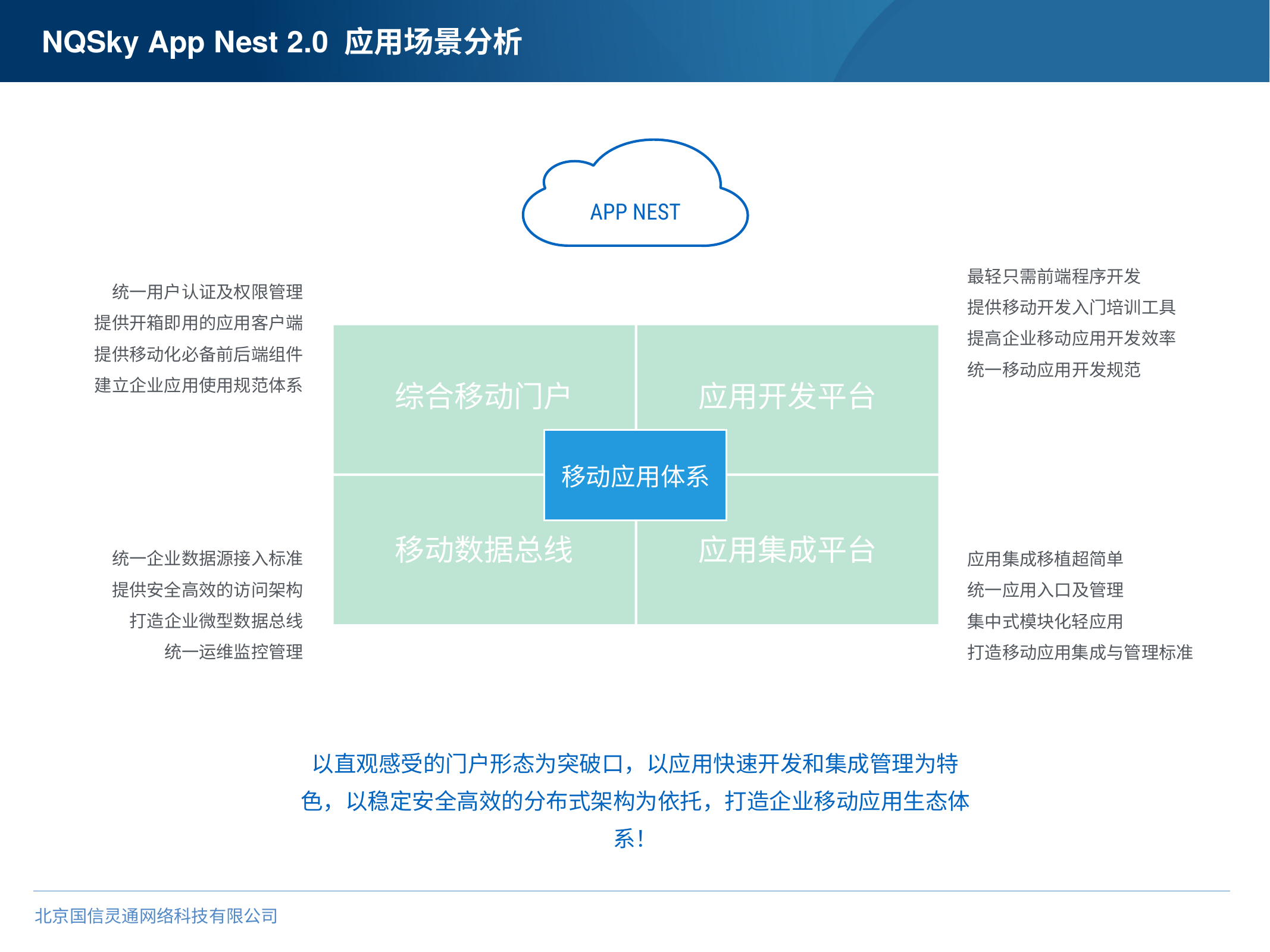

# NQSky App Nest 2.0 应用场景分析

APP NEST
最轻只需前端程序开发
提供移动开发入门培训工具
提高企业移动应用开发效率
统一移动应用开发规范
统一用户认证及权限管理
提供开箱即用的应用客户端
提供移动化必备前后端组件
建立企业应用使用规范体系

综合移动门户
应用开发平台

移动应用体系

移动数据总线
应用集成平台
统一企业数据源接入标准
提供安全高效的访问架构
打造企业微型数据总线
统一运维监控管理
应用集成移植超简单
统一应用入口及管理
集中式模块化轻应用
打造移动应用集成与管理标准
以直观感受的门户形态为突破口，以应用快速开发和集成管理为特色，以稳定安全高效的分布式架构为依托，打造企业移动应用生态体系！
41